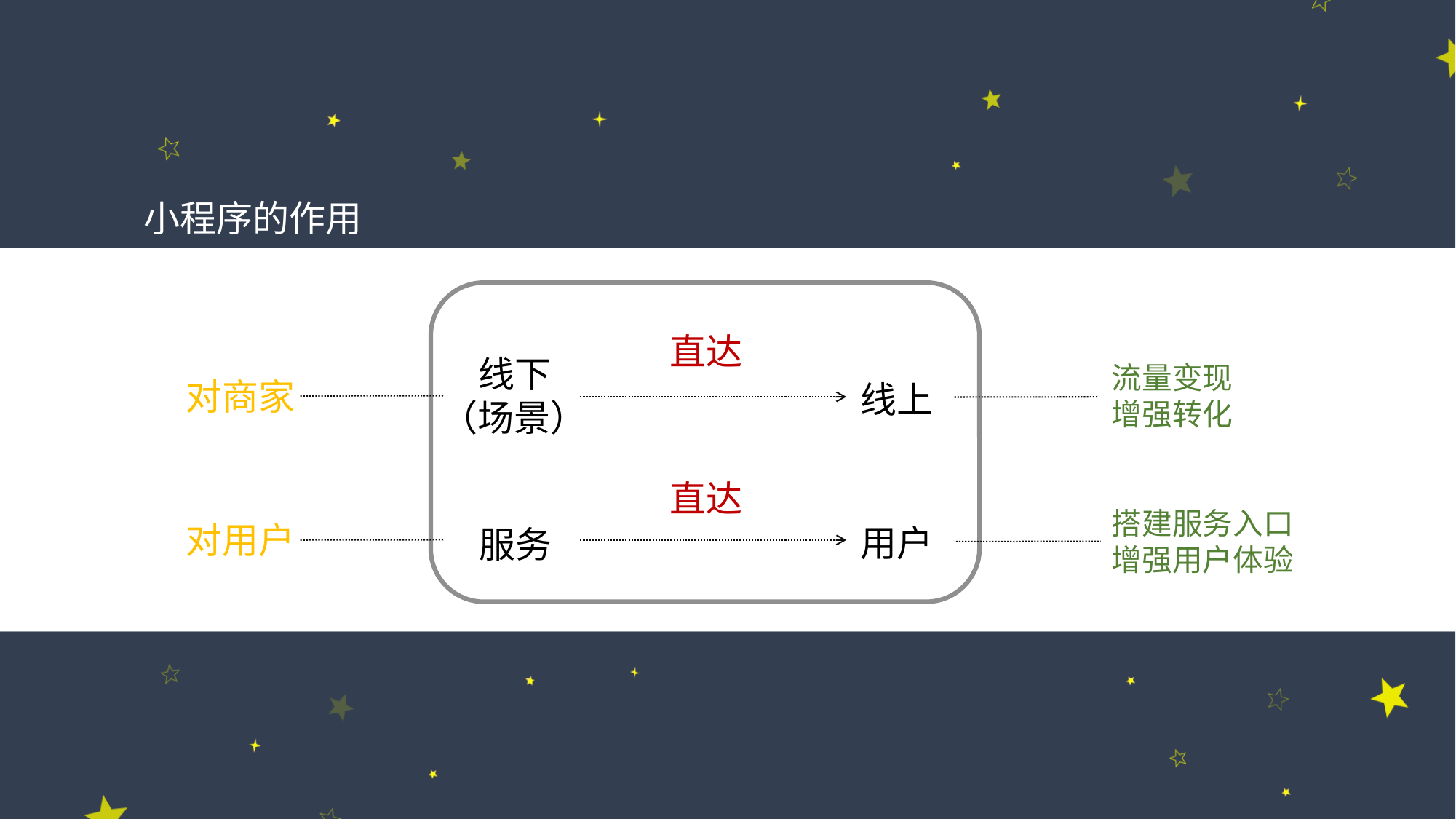

小程序的作用

直达
线下
（场景）
流量变现
增强转化
对商家
线上
直达
搭建服务入口
增强用户体验
对用户
用户
服务